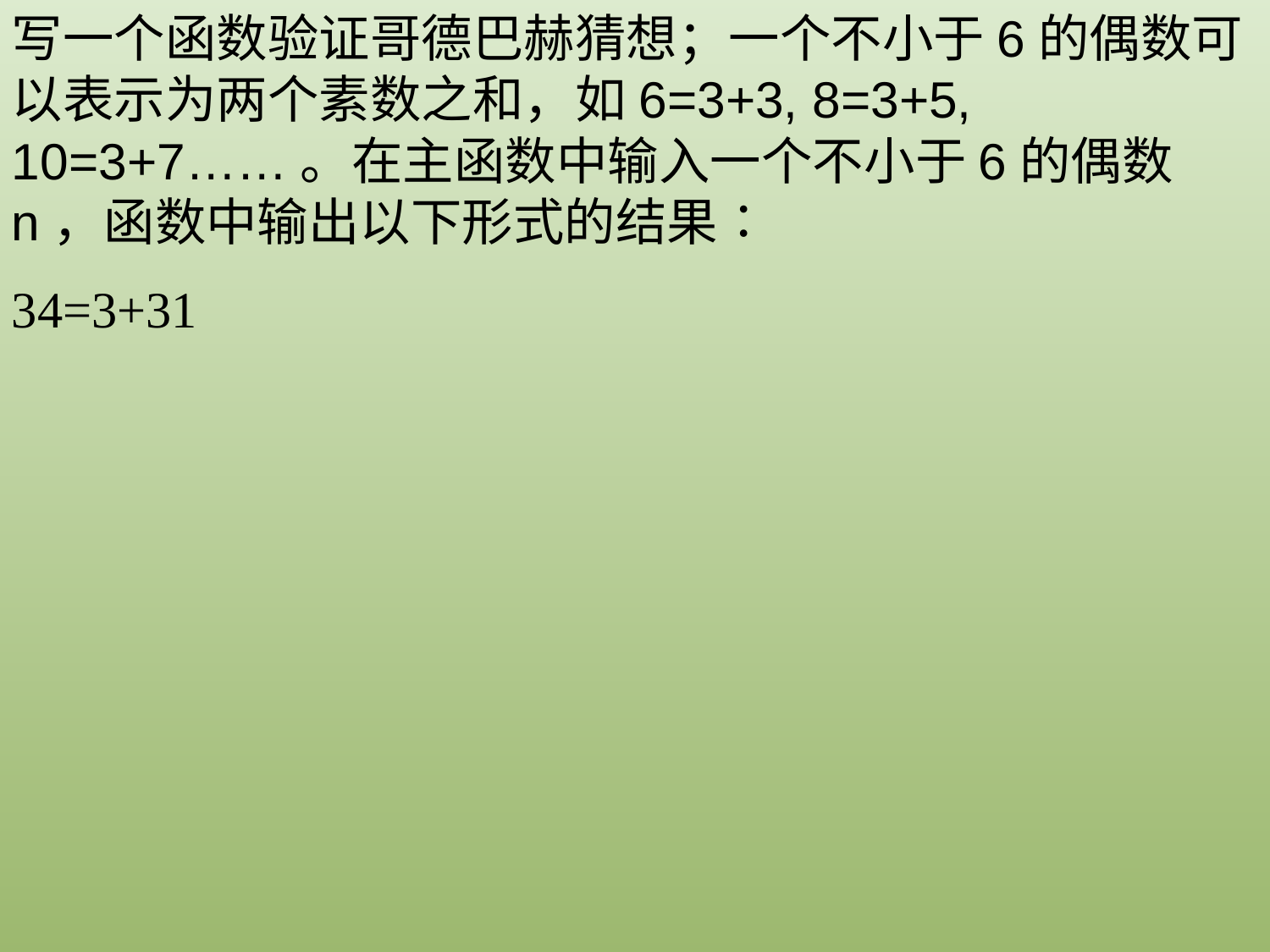

写一个函数验证哥德巴赫猜想；一个不小于6的偶数可以表示为两个素数之和，如6=3+3, 8=3+5, 10=3+7……。在主函数中输入一个不小于6的偶数n，函数中输出以下形式的结果∶
34=3+31
204